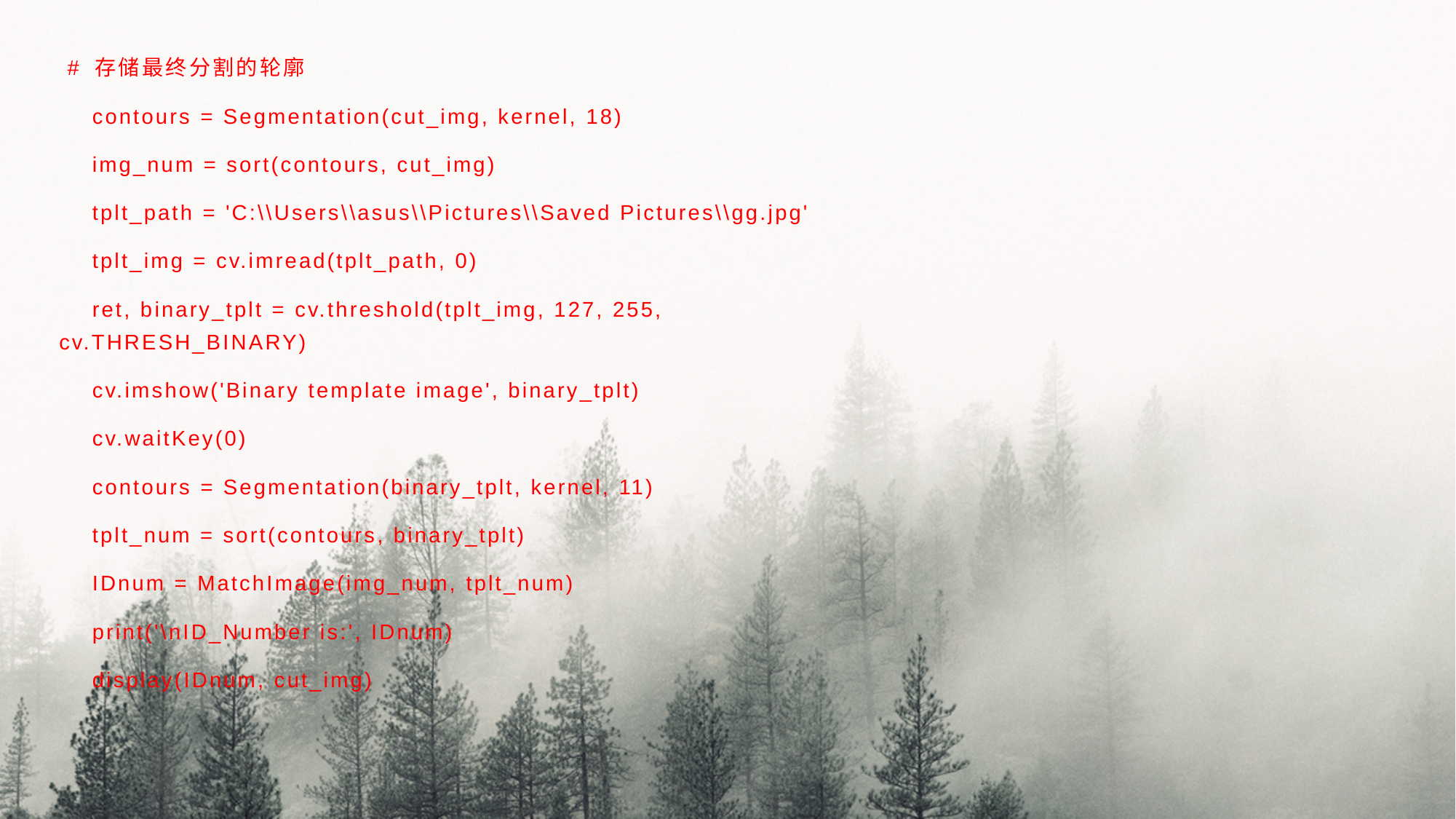

# 存储最终分割的轮廓
    contours = Segmentation(cut_img, kernel, 18)
    img_num = sort(contours, cut_img)
    tplt_path = 'C:\\Users\\asus\\Pictures\\Saved Pictures\\gg.jpg'
    tplt_img = cv.imread(tplt_path, 0)
    ret, binary_tplt = cv.threshold(tplt_img, 127, 255, cv.THRESH_BINARY)
    cv.imshow('Binary template image', binary_tplt)
    cv.waitKey(0)
    contours = Segmentation(binary_tplt, kernel, 11)
    tplt_num = sort(contours, binary_tplt)
    IDnum = MatchImage(img_num, tplt_num)
    print('\nID_Number is:', IDnum)
    display(IDnum, cut_img)